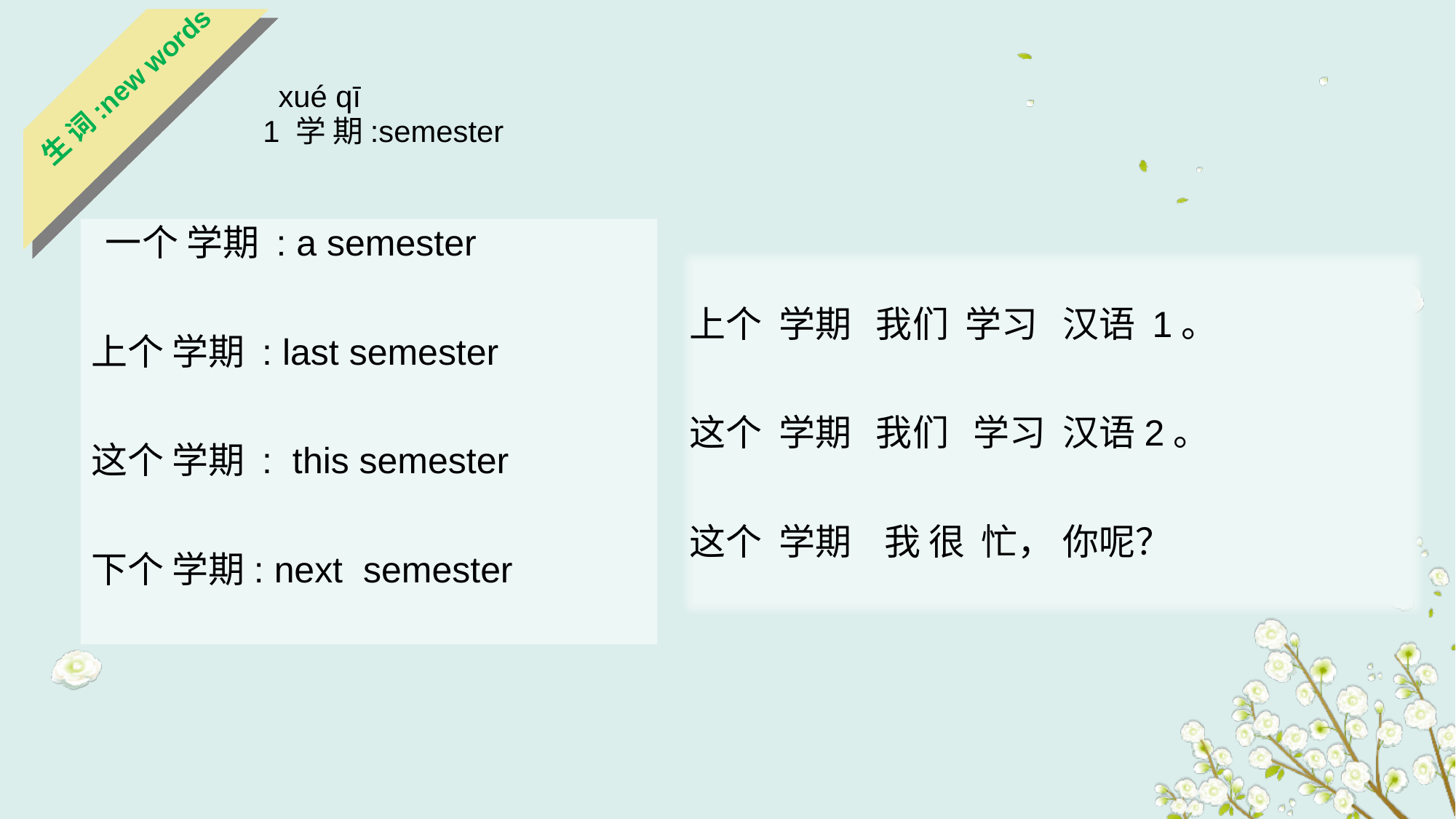

生 词:new words
  xué qī
1 学 期:semester
 一个 学期 : a semester

上个 学期 : last semester

这个 学期 :  this semester

下个 学期: next  semester

上个  学期   我们  学习   汉语 1。

这个  学期   我们   学习  汉语2。

这个  学期    我 很  忙， 你呢？